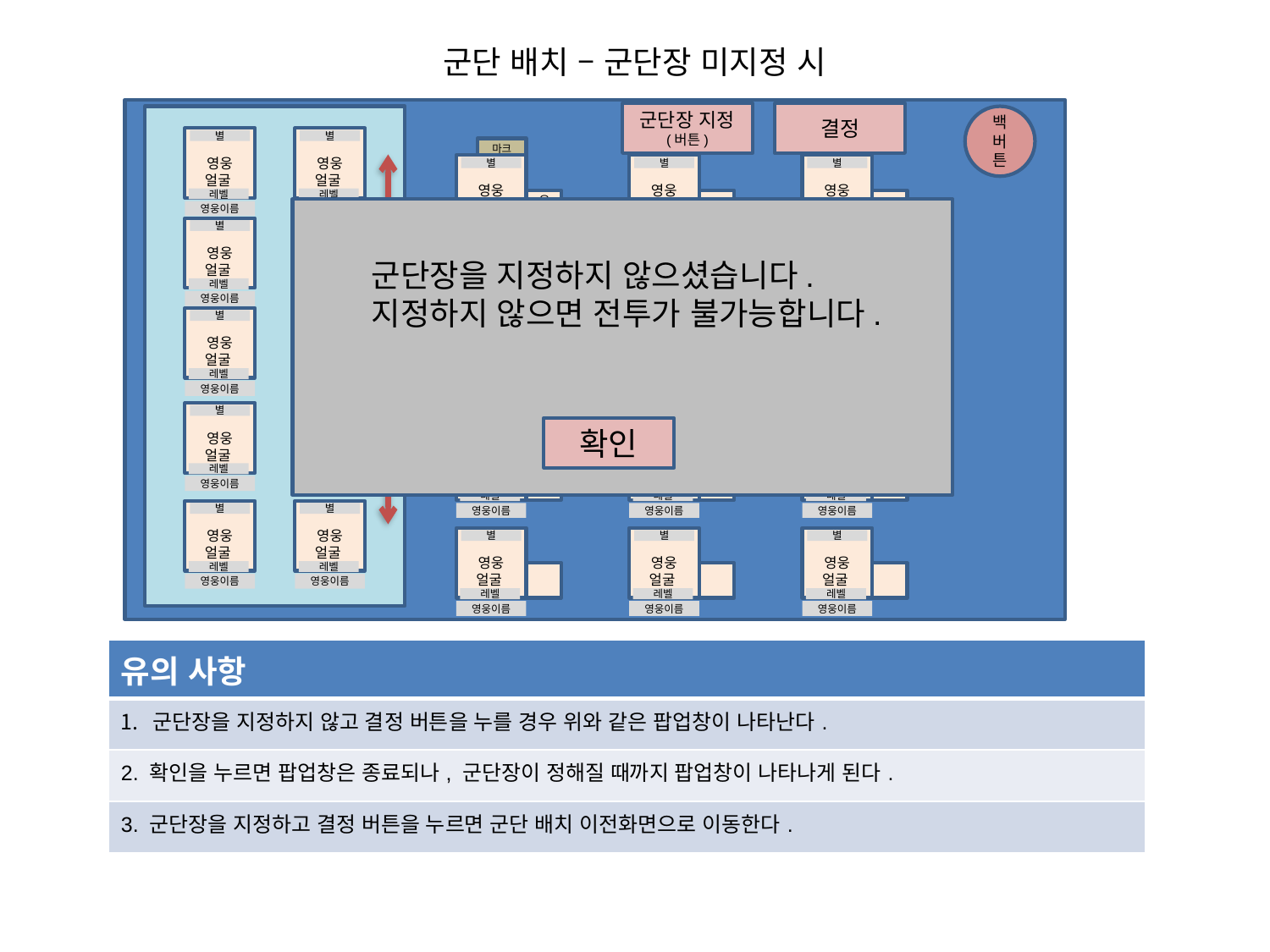

군단 배치 – 군단장 미지정 시

군단장 지정
(버튼)
결정

백버튼

영웅 얼굴
별
레벨
영웅이름

영웅 얼굴
별
레벨
영웅이름

영웅 얼굴
별
레벨
영웅이름

영웅 얼굴
별
레벨
영웅이름

영웅 얼굴
별
레벨
영웅이름

영웅 얼굴
별
레벨
영웅이름

영웅 얼굴
별
레벨
영웅이름

영웅 얼굴
별
레벨
영웅이름

영웅 얼굴
별
레벨
영웅이름

영웅 얼굴
별
레벨
영웅이름
마크

영웅 얼굴
유닛
별
레벨
영웅이름

영웅 얼굴

별
레벨
영웅이름

영웅 얼굴

별
레벨
영웅이름

영웅 얼굴

별
레벨
영웅이름

영웅 얼굴

별
레벨
영웅이름

영웅 얼굴

별
레벨
영웅이름

영웅 얼굴

별
레벨
영웅이름

영웅 얼굴

별
레벨
영웅이름

영웅 얼굴

별
레벨
영웅이름

영웅 얼굴

별
레벨
영웅이름

영웅 얼굴

별
레벨
영웅이름

영웅 얼굴

별
레벨
영웅이름

영웅 얼굴

별
레벨
영웅이름

영웅 얼굴

별
레벨
영웅이름

영웅 얼굴

별
레벨
영웅이름

군단장을 지정하지 않으셨습니다.
지정하지 않으면 전투가 불가능합니다.
확인
| 유의 사항 |
| --- |
| 군단장을 지정하지 않고 결정 버튼을 누를 경우 위와 같은 팝업창이 나타난다. |
| 2. 확인을 누르면 팝업창은 종료되나, 군단장이 정해질 때까지 팝업창이 나타나게 된다. |
| 3. 군단장을 지정하고 결정 버튼을 누르면 군단 배치 이전화면으로 이동한다. |